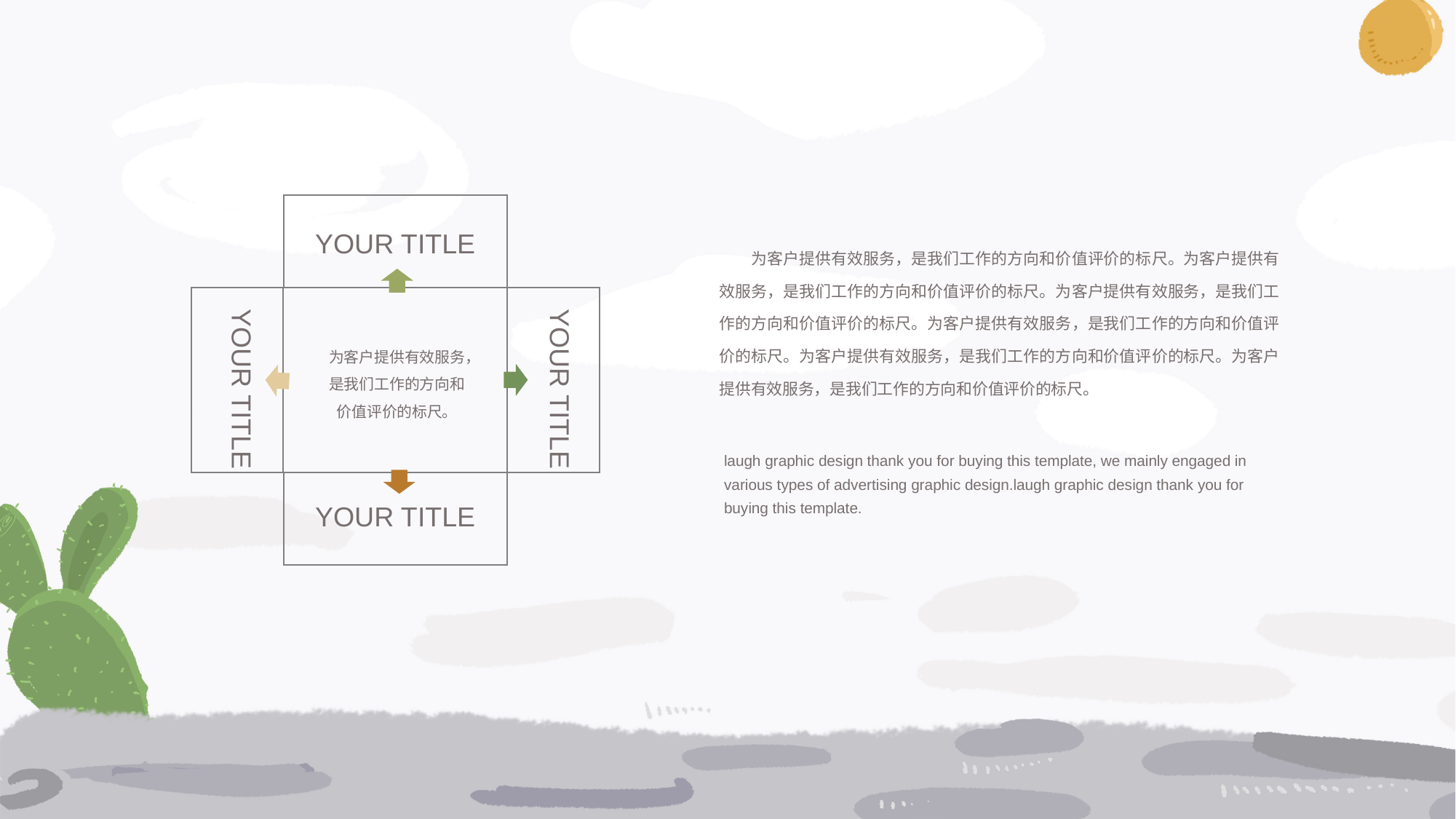

YOUR TITLE
　　为客户提供有效服务，是我们工作的方向和价值评价的标尺。为客户提供有效服务，是我们工作的方向和价值评价的标尺。为客户提供有效服务，是我们工作的方向和价值评价的标尺。为客户提供有效服务，是我们工作的方向和价值评价的标尺。为客户提供有效服务，是我们工作的方向和价值评价的标尺。为客户提供有效服务，是我们工作的方向和价值评价的标尺。

YOUR TITLE
YOUR TITLE
为客户提供有效服务，是我们工作的方向和价值评价的标尺。

laugh graphic design thank you for buying this template, we mainly engaged in various types of advertising graphic design.laugh graphic design thank you for buying this template.

YOUR TITLE